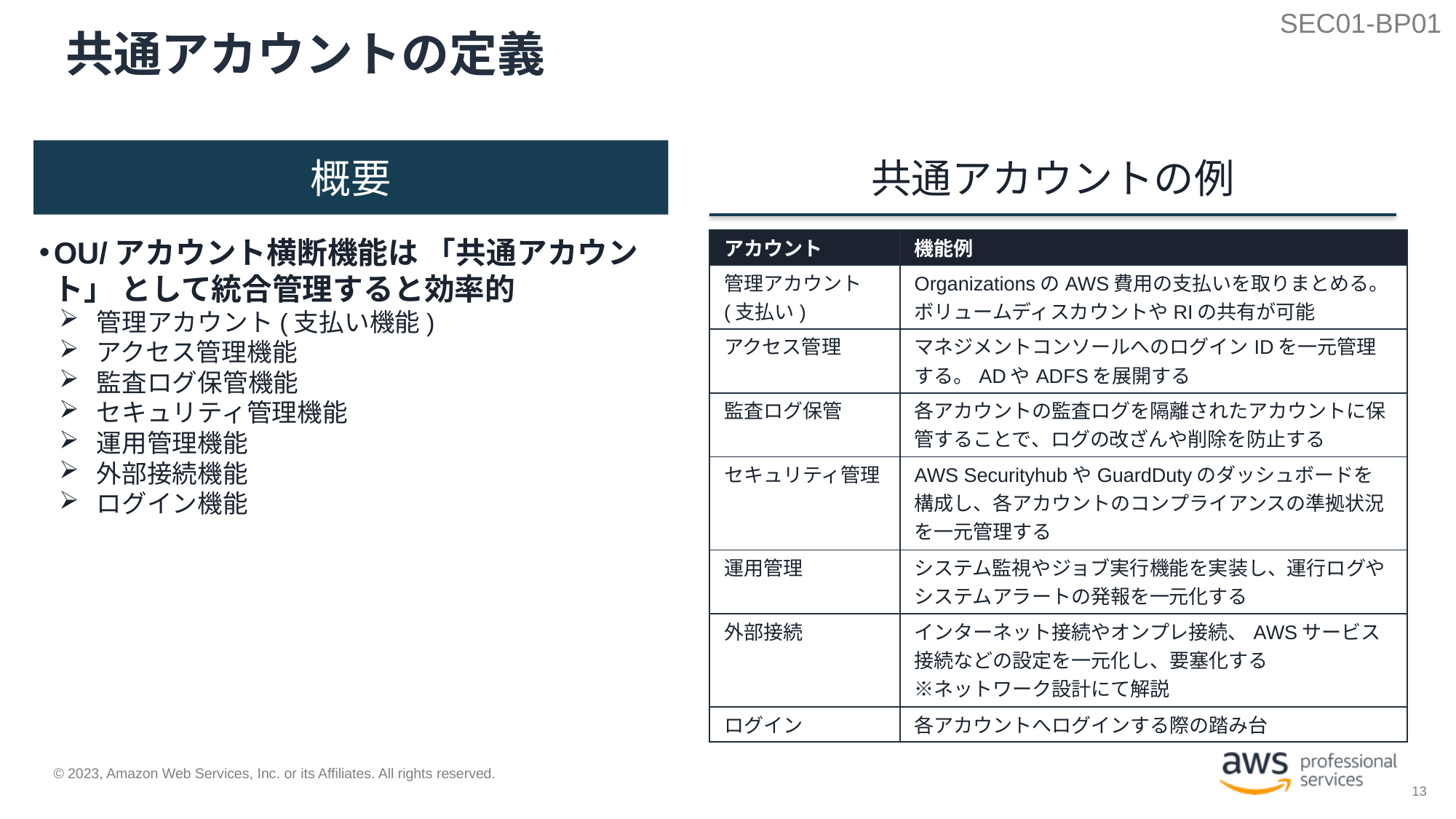

SEC01-BP01
# 共通アカウントの定義
概要
共通アカウントの例
OU/アカウント横断機能は 「共通アカウント」 として統合管理すると効率的
管理アカウント(支払い機能)
アクセス管理機能
監査ログ保管機能
セキュリティ管理機能
運用管理機能
外部接続機能
ログイン機能
| アカウント | 機能例 |
| --- | --- |
| 管理アカウント (支払い) | OrganizationsのAWS費用の支払いを取りまとめる。ボリュームディスカウントやRIの共有が可能 |
| アクセス管理 | マネジメントコンソールへのログインIDを一元管理する。ADやADFSを展開する |
| 監査ログ保管 | 各アカウントの監査ログを隔離されたアカウントに保管することで、ログの改ざんや削除を防止する |
| セキュリティ管理 | AWS SecurityhubやGuardDutyのダッシュボードを構成し、各アカウントのコンプライアンスの準拠状況を一元管理する |
| 運用管理 | システム監視やジョブ実行機能を実装し、運行ログやシステムアラートの発報を一元化する |
| 外部接続 | インターネット接続やオンプレ接続、AWSサービス接続などの設定を一元化し、要塞化する ※ネットワーク設計にて解説 |
| ログイン | 各アカウントへログインする際の踏み台 |